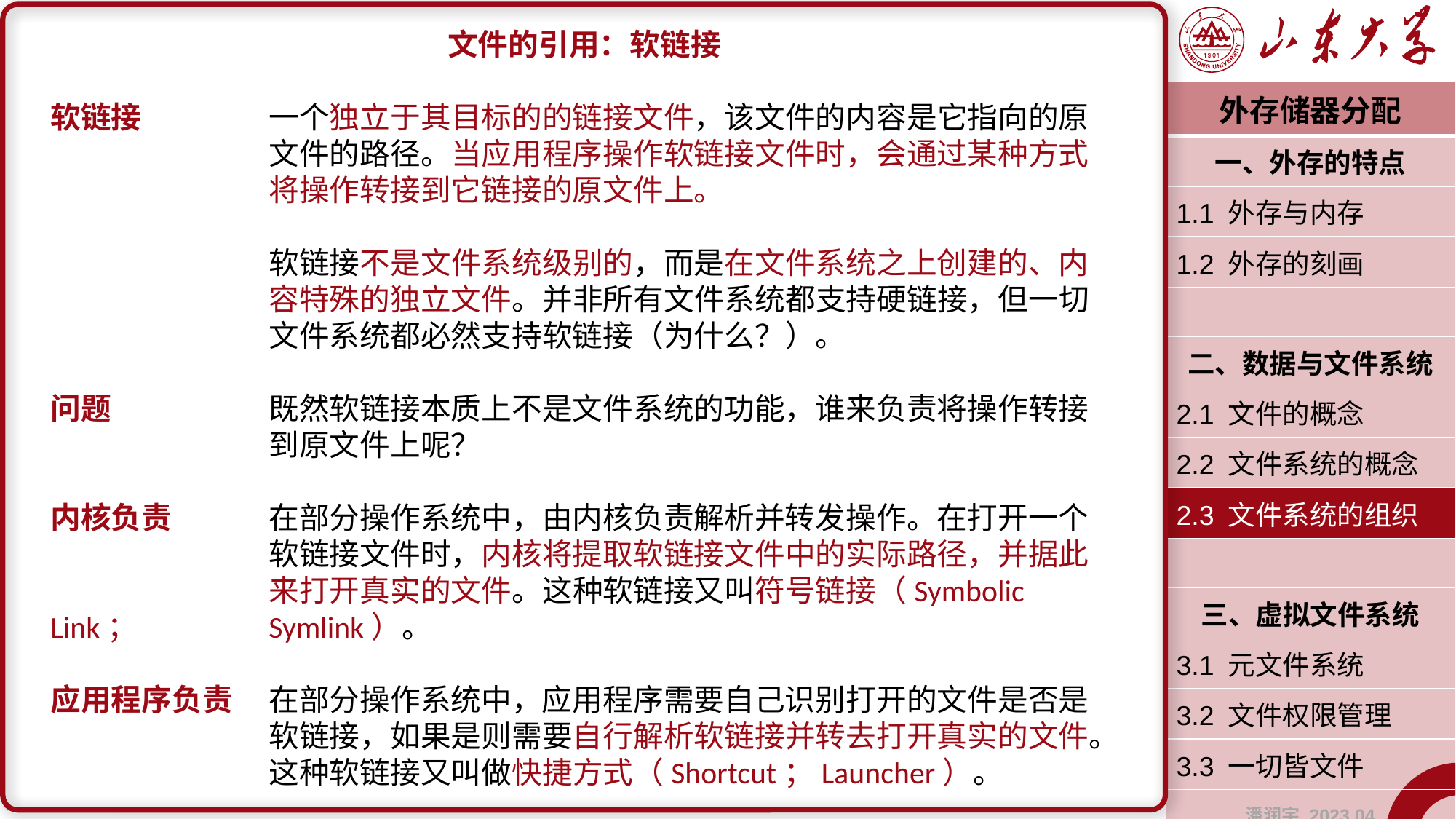

文件的引用：软链接

软链接		一个独立于其目标的的链接文件，该文件的内容是它指向的原		文件的路径。当应用程序操作软链接文件时，会通过某种方式		将操作转接到它链接的原文件上。

		软链接不是文件系统级别的，而是在文件系统之上创建的、内		容特殊的独立文件。并非所有文件系统都支持硬链接，但一切		文件系统都必然支持软链接（为什么？）。

问题		既然软链接本质上不是文件系统的功能，谁来负责将操作转接		到原文件上呢？

内核负责	在部分操作系统中，由内核负责解析并转发操作。在打开一个		软链接文件时，内核将提取软链接文件中的实际路径，并据此		来打开真实的文件。这种软链接又叫符号链接（Symbolic Link；		Symlink）。

应用程序负责	在部分操作系统中，应用程序需要自己识别打开的文件是否是		软链接，如果是则需要自行解析软链接并转去打开真实的文件。		这种软链接又叫做快捷方式（Shortcut；Launcher）。
| 外存储器分配 |
| --- |
| 一、外存的特点 |
| 1.1 外存与内存 |
| 1.2 外存的刻画 |
|  |
| 二、数据与文件系统 |
| 2.1 文件的概念 |
| 2.2 文件系统的概念 |
| 2.3 文件系统的组织 |
|  |
| 三、虚拟文件系统 |
| 3.1 元文件系统 |
| 3.2 文件权限管理 |
| 3.3 一切皆文件 |
| 潘润宇 2023.04 |